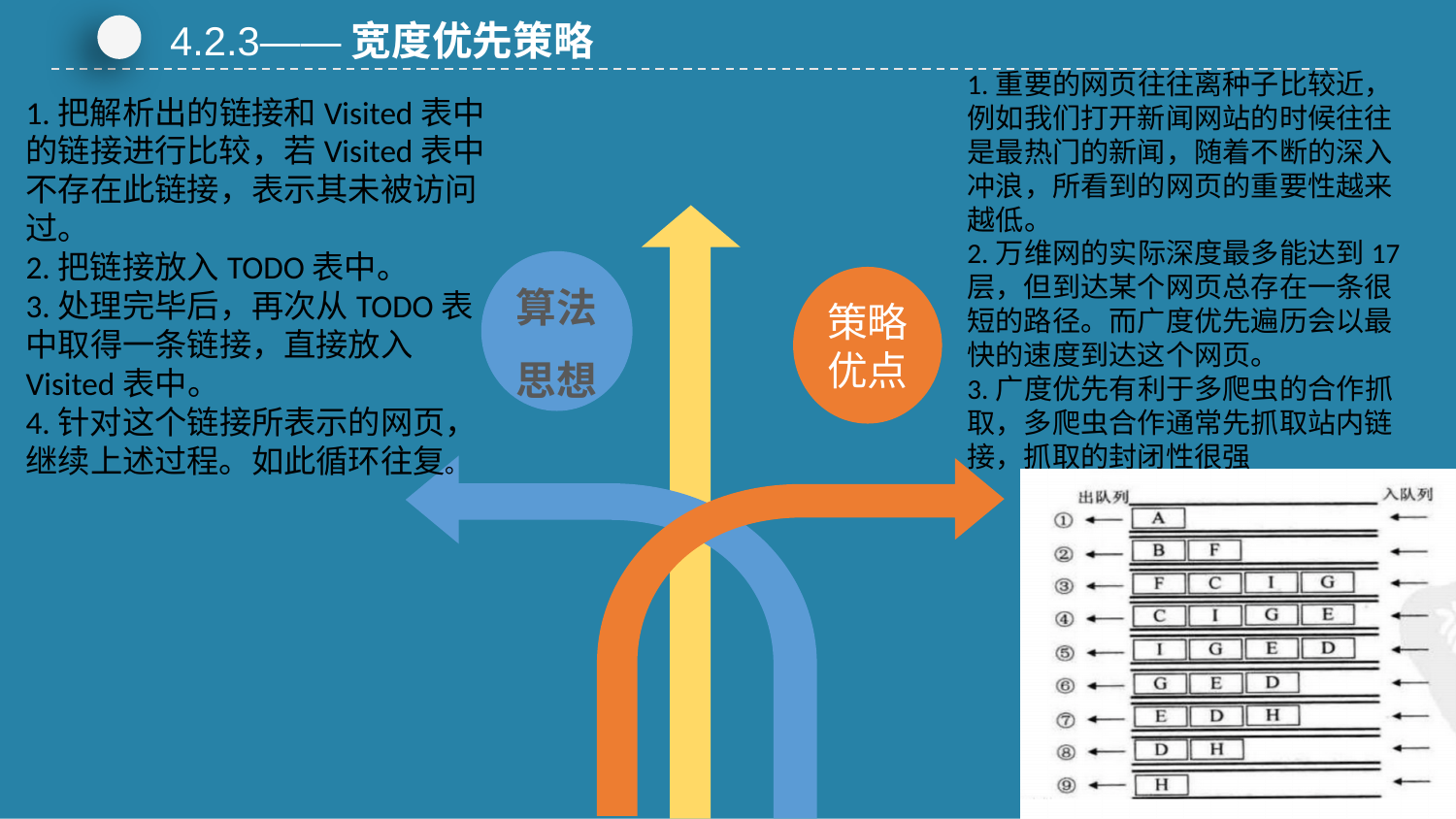

4.2.3——宽度优先策略

1.重要的网页往往离种子比较近，例如我们打开新闻网站的时候往往是最热门的新闻，随着不断的深入冲浪，所看到的网页的重要性越来越低。
2.万维网的实际深度最多能达到17层，但到达某个网页总存在一条很短的路径。而广度优先遍历会以最快的速度到达这个网页。
3.广度优先有利于多爬虫的合作抓取，多爬虫合作通常先抓取站内链接，抓取的封闭性很强
1.把解析出的链接和Visited表中的链接进行比较，若Visited表中不存在此链接，表示其未被访问过。
2.把链接放入TODO表中。
3.处理完毕后，再次从TODO表中取得一条链接，直接放入Visited表中。
4.针对这个链接所表示的网页，继续上述过程。如此循环往复。

算法思想
策略优点

### Chart

| Category |
|---|

### Chart

| Category |
|---|